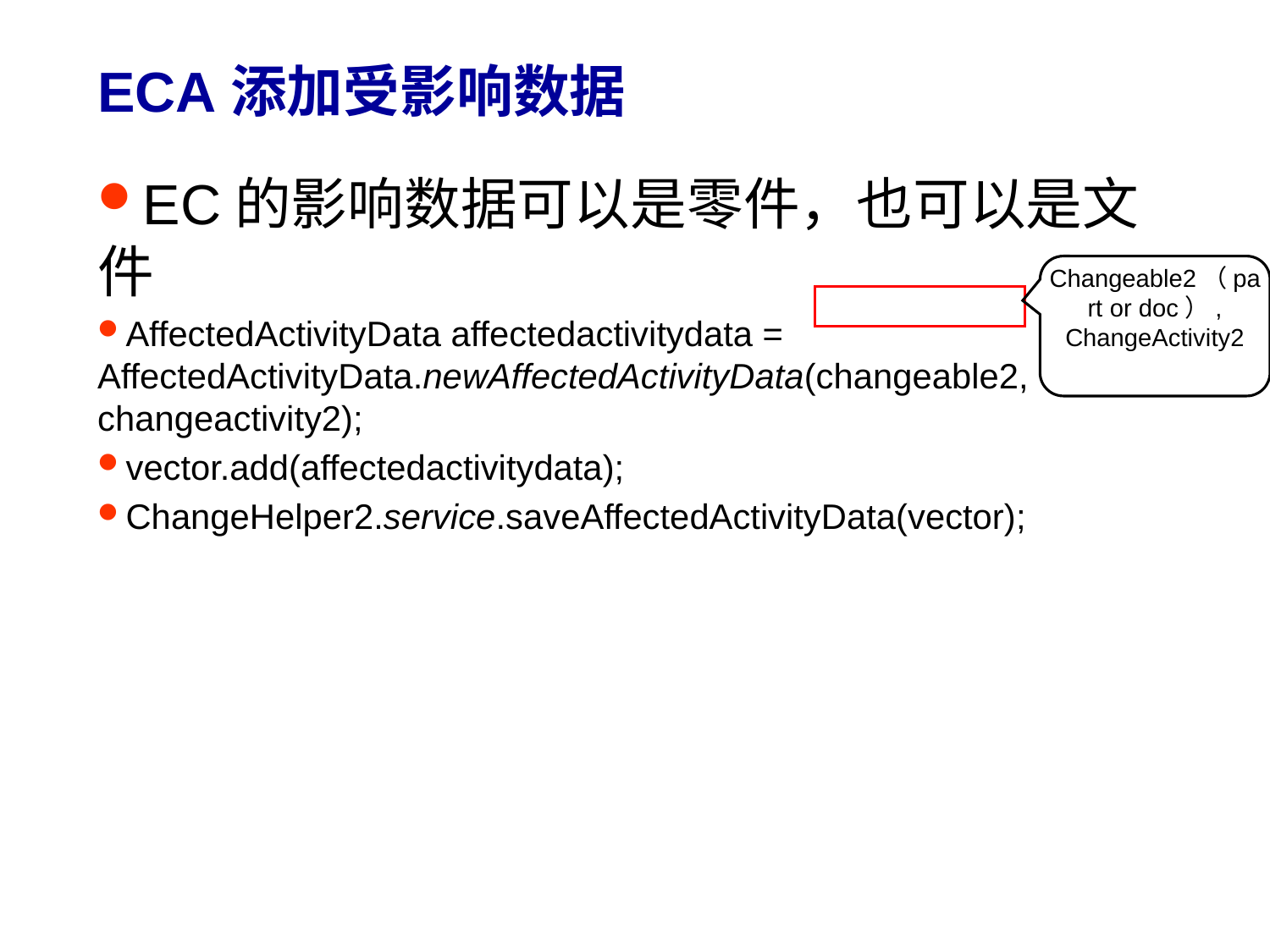

# ECA添加受影响数据
EC的影响数据可以是零件，也可以是文件
AffectedActivityData affectedactivitydata = AffectedActivityData.newAffectedActivityData(changeable2, changeactivity2);
vector.add(affectedactivitydata);
ChangeHelper2.service.saveAffectedActivityData(vector);

Changeable2（part or doc）, ChangeActivity2